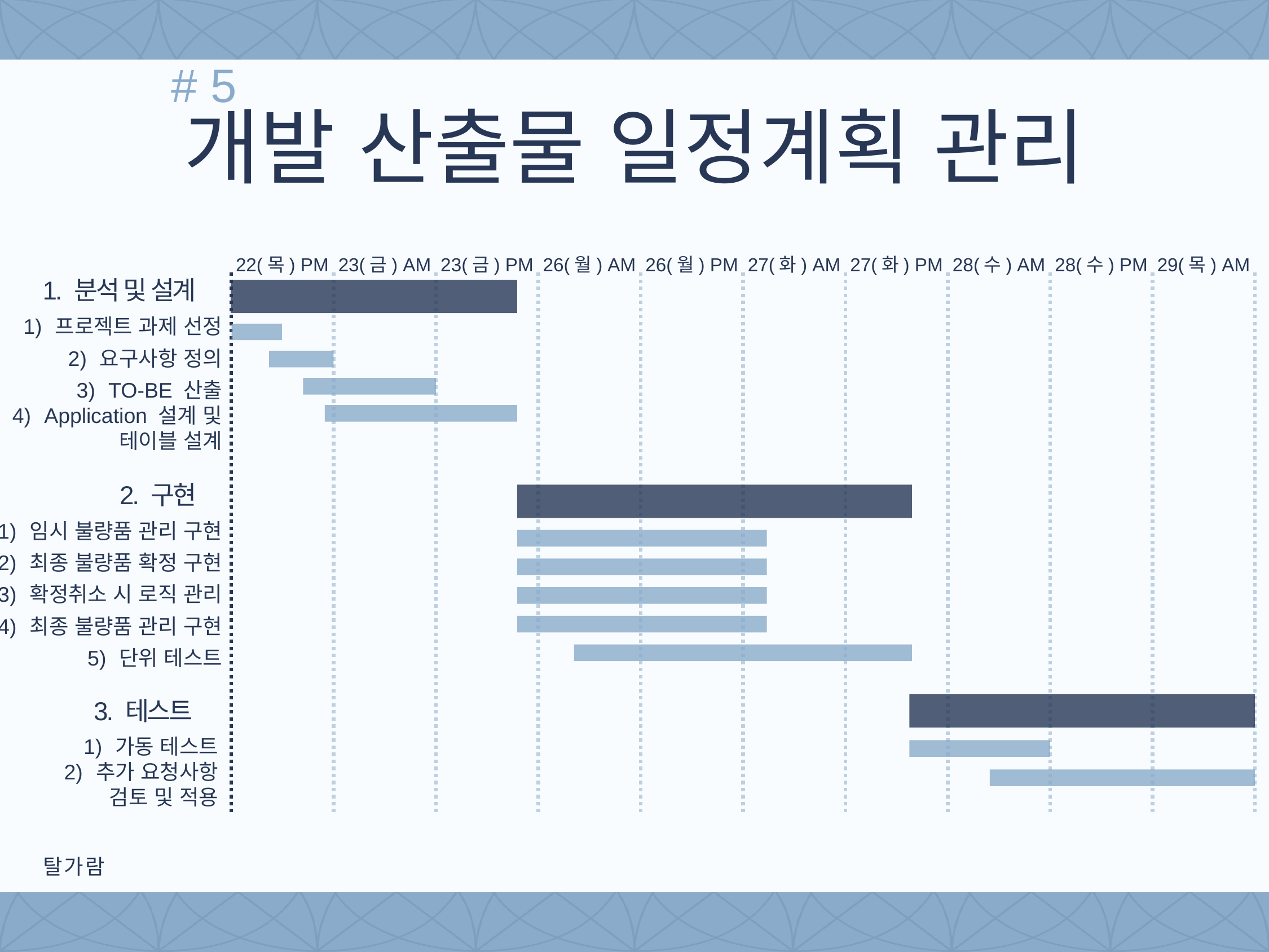

# 5
개발 산출물 일정계획 관리
22(목) PM
23(금) AM
23(금) PM
26(월) AM
26(월) PM
27(화) AM
27(화) PM
28(수) AM
28(수) PM
29(목) AM

1. 분석 및 설계__
프로젝트 과제 선정
요구사항 정의
TO-BE 산출
Application 설계 및
테이블 설계

2. 구현__
임시 불량품 관리 구현
최종 불량품 확정 구현
확정취소 시 로직 관리
최종 불량품 관리 구현
단위 테스트

3. 테스트__
가동 테스트
추가 요청사항
검토 및 적용

탈가람